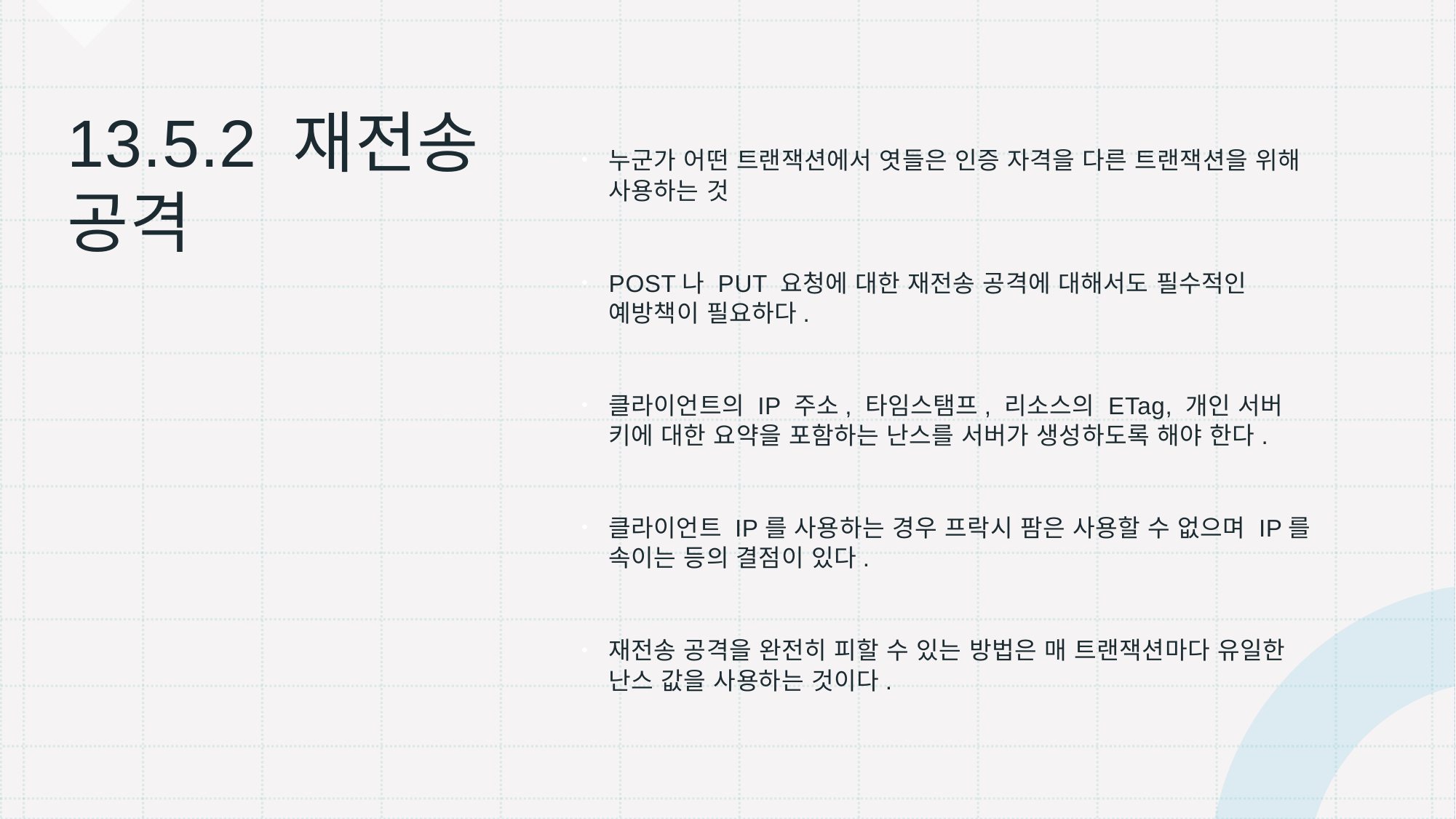

누군가 어떤 트랜잭션에서 엿들은 인증 자격을 다른 트랜잭션을 위해 사용하는 것

POST나 PUT 요청에 대한 재전송 공격에 대해서도 필수적인 예방책이 필요하다.

클라이언트의 IP 주소, 타임스탬프, 리소스의 ETag, 개인 서버 키에 대한 요약을 포함하는 난스를 서버가 생성하도록 해야 한다.

클라이언트 IP를 사용하는 경우 프락시 팜은 사용할 수 없으며 IP를 속이는 등의 결점이 있다.

재전송 공격을 완전히 피할 수 있는 방법은 매 트랜잭션마다 유일한 난스 값을 사용하는 것이다.
# 13.5.2 재전송 공격